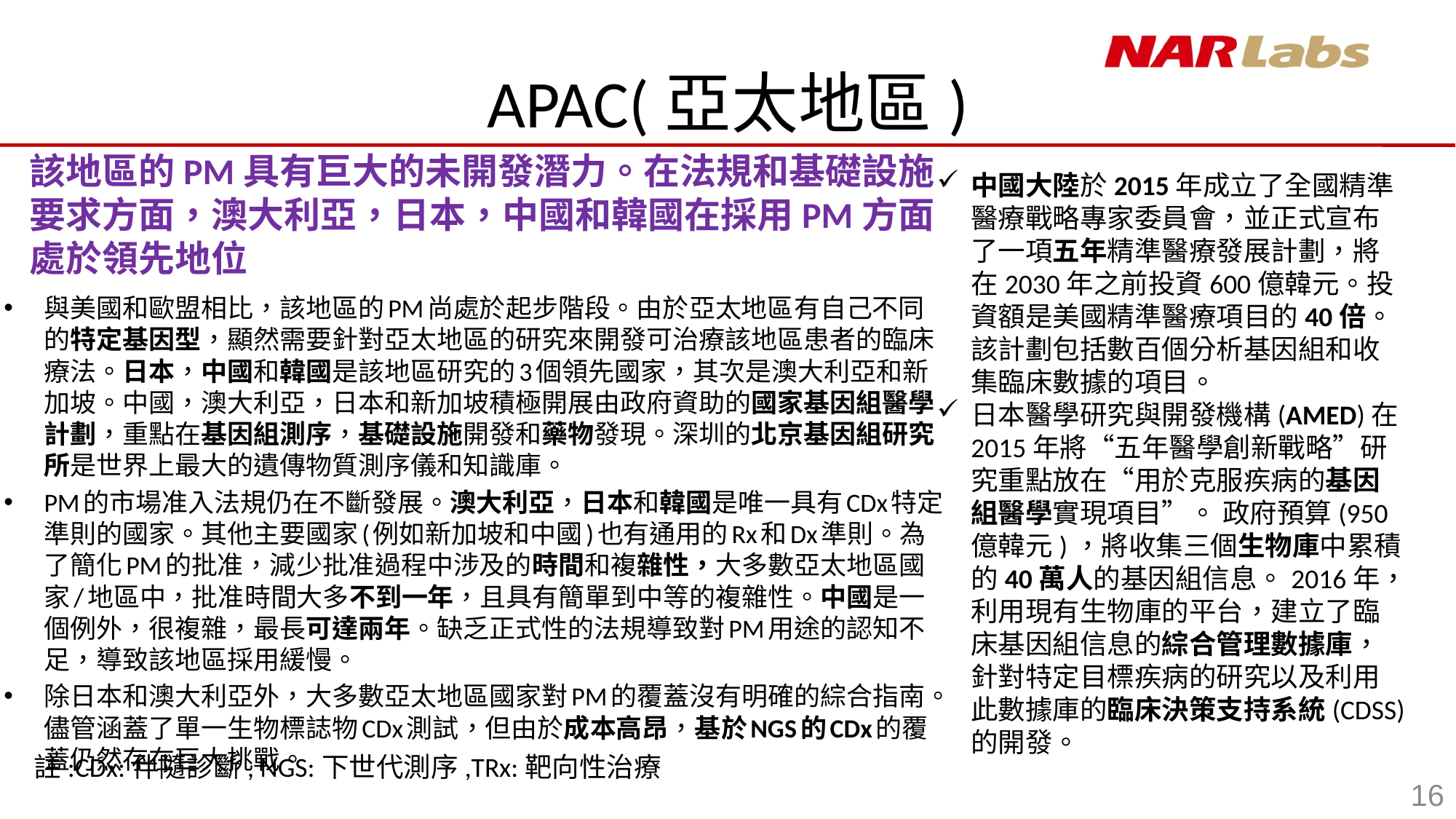

# APAC(亞太地區)
該地區的PM具有巨大的未開發潛力。在法規和基礎設施要求方面，澳大利亞，日本，中國和韓國在採用PM方面處於領先地位
中國大陸於2015年成立了全國精準醫療戰略專家委員會，並正式宣布了一項五年精準醫療發展計劃，將在2030年之前投資600億韓元。投資額是美國精準醫療項目的40倍。該計劃包括數百個分析基因組和收集臨床數據的項目。
日本醫學研究與開發機構(AMED)在2015年將“五年醫學創新戰略”研究重點放在“用於克服疾病的基因組醫學實現項目”。 政府預算(950億韓元)，將收集三個生物庫中累積的40萬人的基因組信息。2016年，利用現有生物庫的平台，建立了臨床基因組信息的綜合管理數據庫，針對特定目標疾病的研究以及利用此數據庫的臨床決策支持系統(CDSS)的開發。
與美國和歐盟相比，該地區的PM尚處於起步階段。由於亞太地區有自己不同的特定基因型，顯然需要針對亞太地區的研究來開發可治療該地區患者的臨床療法。日本，中國和韓國是該地區研究的3個領先國家，其次是澳大利亞和新加坡。中國，澳大利亞，日本和新加坡積極開展由政府資助的國家基因組醫學計劃，重點在基因組測序，基礎設施開發和藥物發現。深圳的北京基因組研究所是世界上最大的遺傳物質測序儀和知識庫。
PM的市場准入法規仍在不斷發展。澳大利亞，日本和韓國是唯一具有CDx特定準則的國家。其他主要國家(例如新加坡和中國)也有通用的Rx和Dx準則。為了簡化PM的批准，減少批准過程中涉及的時間和複雜性，大多數亞太地區國家/地區中，批准時間大多不到一年，且具有簡單到中等的複雜性。中國是一個例外，很複雜，最長可達兩年。缺乏正式性的法規導致對PM用途的認知不足，導致該地區採用緩慢。
除日本和澳大利亞外，大多數亞太地區國家對PM的覆蓋沒有明確的綜合指南。儘管涵蓋了單一生物標誌物CDx測試，但由於成本高昂，基於NGS的CDx的覆蓋仍然存在巨大挑戰。
註:CDx:伴隨診斷, NGS:下世代測序,TRx:靶向性治療
16